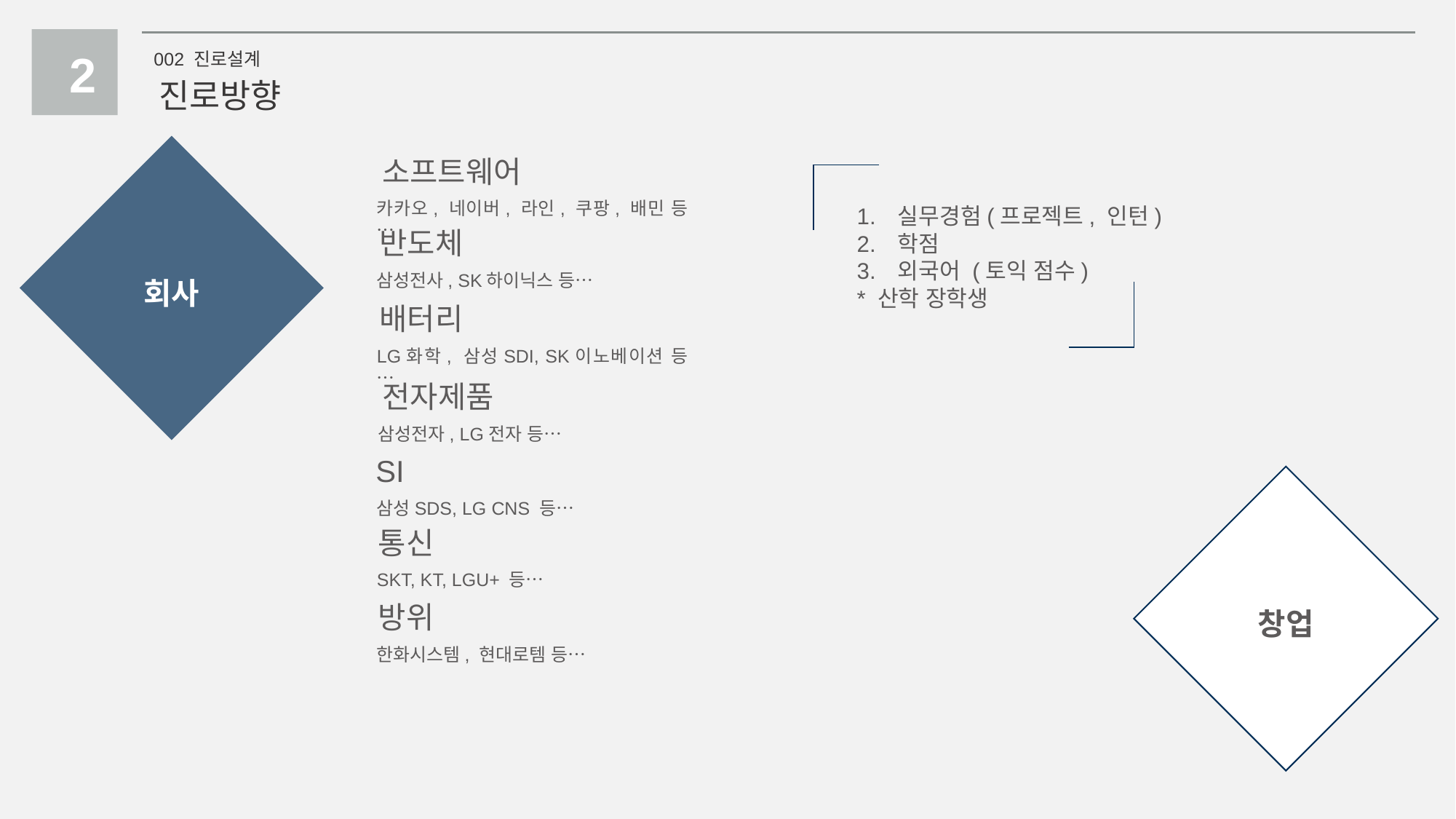

2
002 진로설계
진로방향

회사
소프트웨어
카카오, 네이버, 라인, 쿠팡, 배민 등…
실무경험(프로젝트, 인턴)
학점
외국어 (토익 점수)
* 산학 장학생
반도체
삼성전사, SK하이닉스 등…
배터리
LG화학, 삼성SDI, SK이노베이션 등…
전자제품
삼성전자, LG전자 등…
SI
삼성SDS, LG CNS 등…

창업
통신
SKT, KT, LGU+ 등…
방위
한화시스템, 현대로템 등…